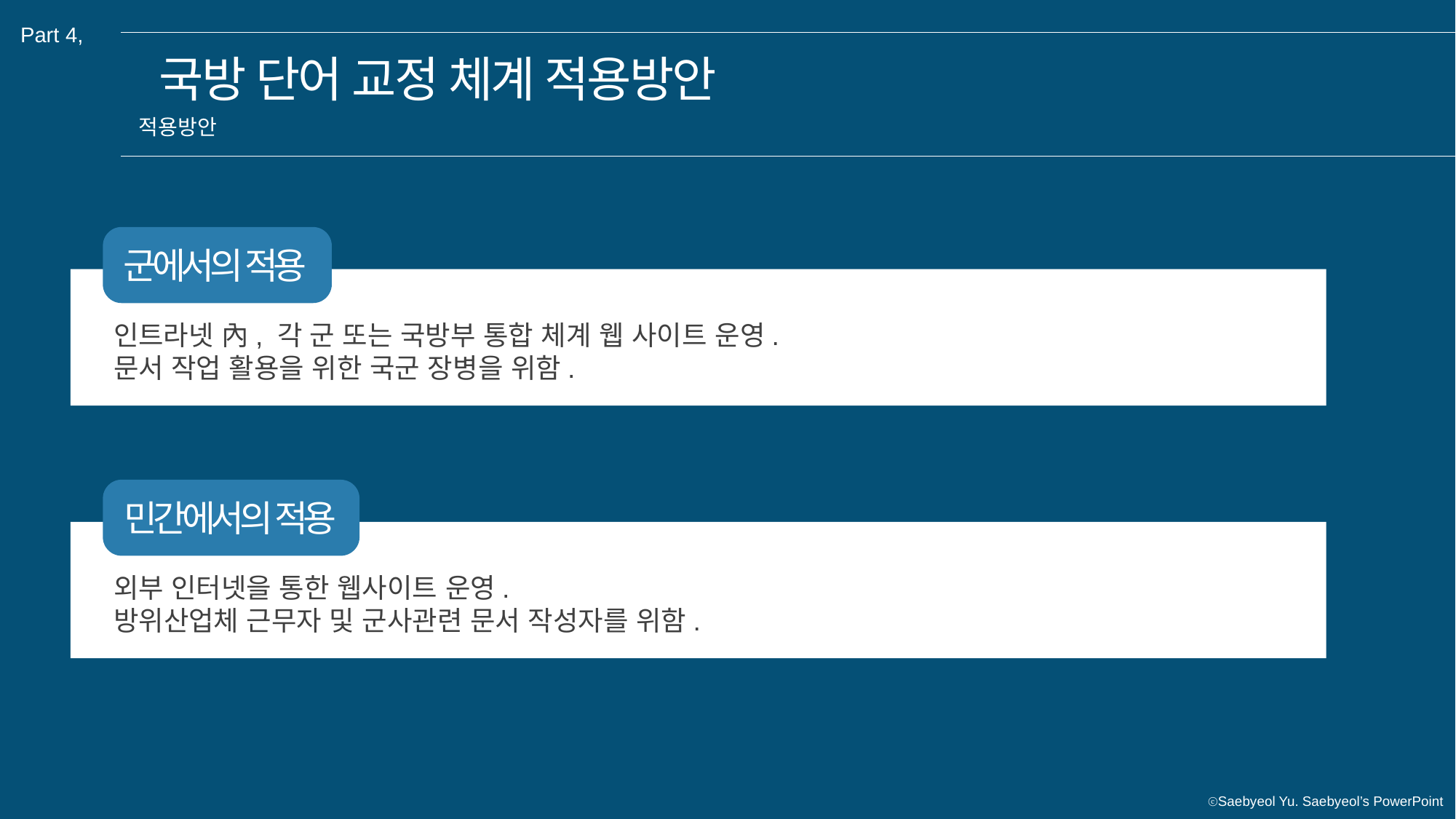

Part 4,
국방 단어 교정 체계 적용방안
적용방안

군에서의 적용

인트라넷 內, 각 군 또는 국방부 통합 체계 웹 사이트 운영.
문서 작업 활용을 위한 국군 장병을 위함.

민간에서의 적용

외부 인터넷을 통한 웹사이트 운영.
방위산업체 근무자 및 군사관련 문서 작성자를 위함.